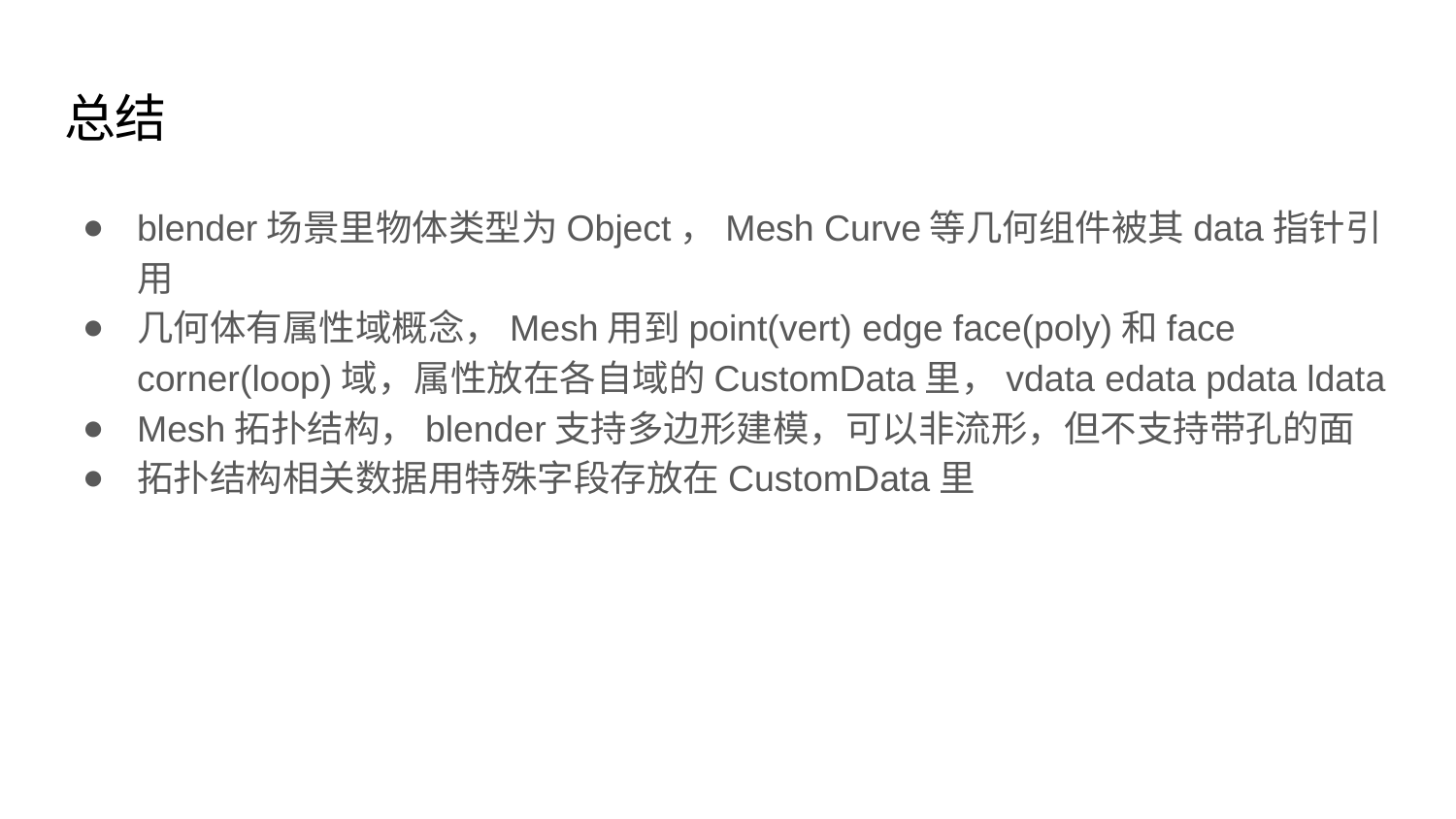

# 总结
blender场景里物体类型为Object，Mesh Curve等几何组件被其data指针引用
几何体有属性域概念，Mesh用到point(vert) edge face(poly)和face corner(loop)域，属性放在各自域的CustomData里，vdata edata pdata ldata
Mesh拓扑结构，blender支持多边形建模，可以非流形，但不支持带孔的面
拓扑结构相关数据用特殊字段存放在CustomData里